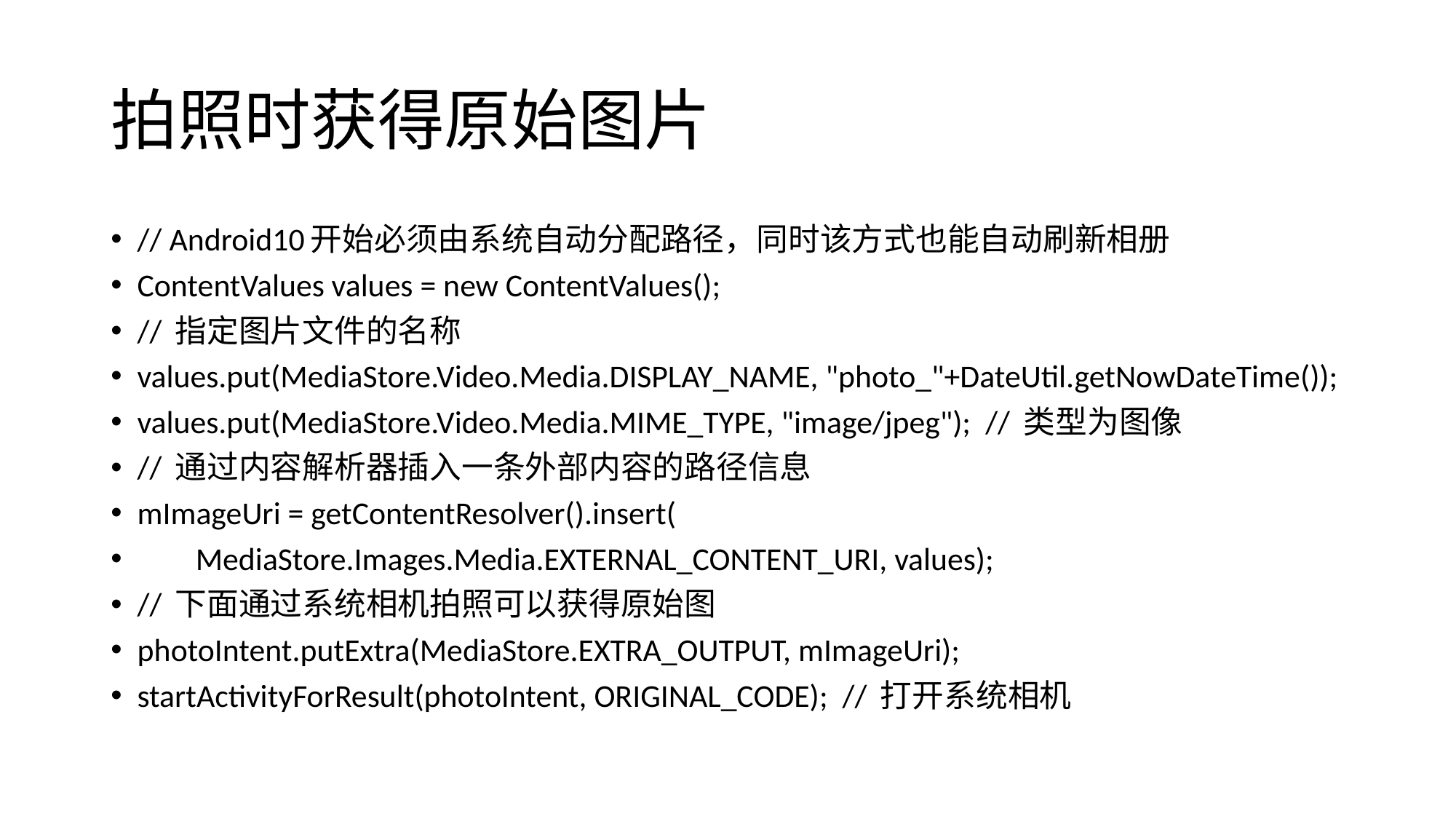

# 拍照时获得原始图片
// Android10开始必须由系统自动分配路径，同时该方式也能自动刷新相册
ContentValues values = new ContentValues();
// 指定图片文件的名称
values.put(MediaStore.Video.Media.DISPLAY_NAME, "photo_"+DateUtil.getNowDateTime());
values.put(MediaStore.Video.Media.MIME_TYPE, "image/jpeg");  // 类型为图像
// 通过内容解析器插入一条外部内容的路径信息
mImageUri = getContentResolver().insert(
        MediaStore.Images.Media.EXTERNAL_CONTENT_URI, values);
// 下面通过系统相机拍照可以获得原始图
photoIntent.putExtra(MediaStore.EXTRA_OUTPUT, mImageUri);
startActivityForResult(photoIntent, ORIGINAL_CODE);  // 打开系统相机